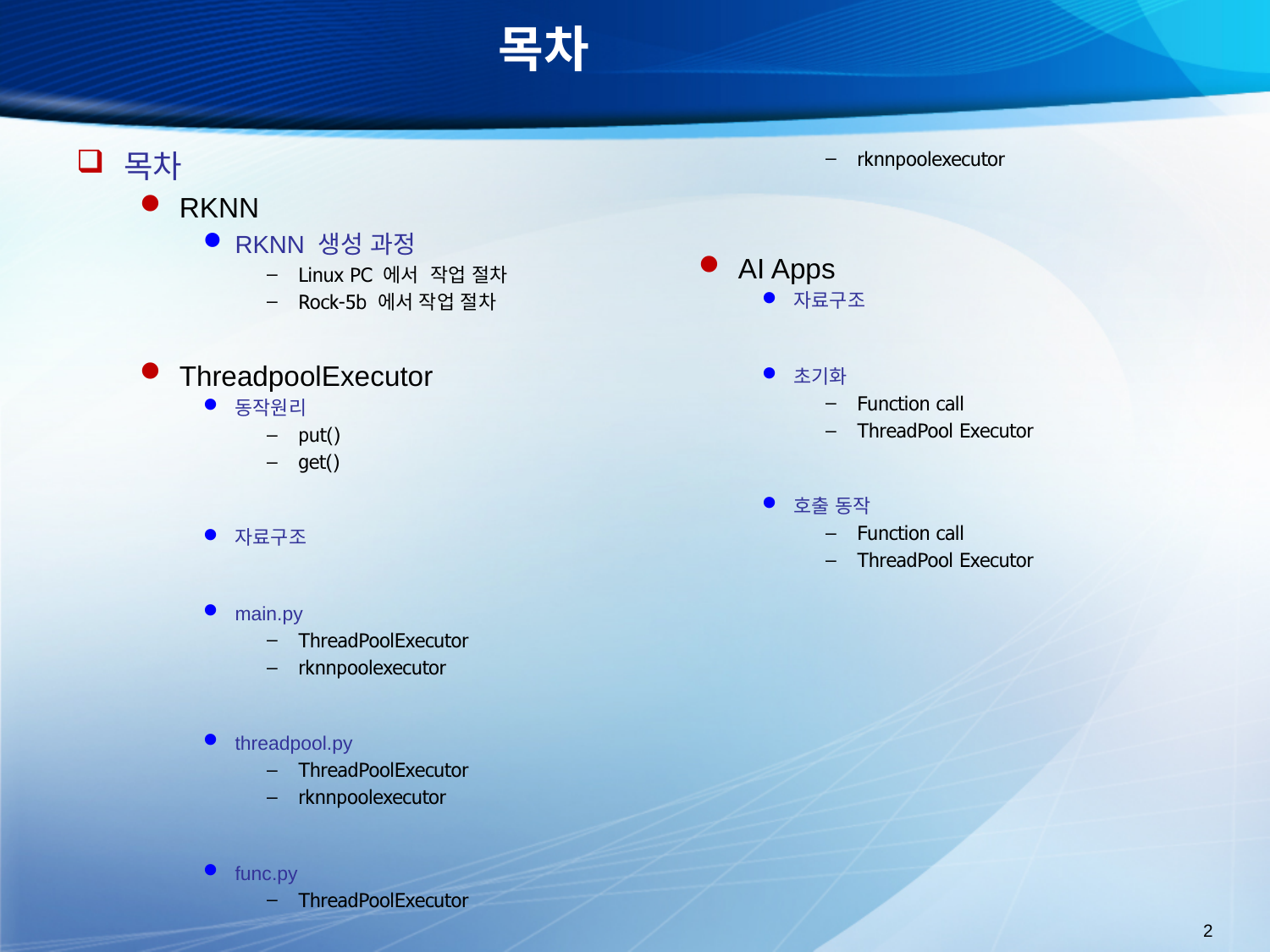

# 목차
목차
RKNN
RKNN 생성 과정
Linux PC 에서  작업 절차
Rock-5b 에서 작업 절차

ThreadpoolExecutor
동작원리
put()
get()

자료구조

main.py
ThreadPoolExecutor
rknnpoolexecutor

threadpool.py
ThreadPoolExecutor
rknnpoolexecutor

func.py
ThreadPoolExecutor
rknnpoolexecutor

AI Apps
자료구조

초기화
Function call
ThreadPool Executor

호출 동작
Function call
ThreadPool Executor